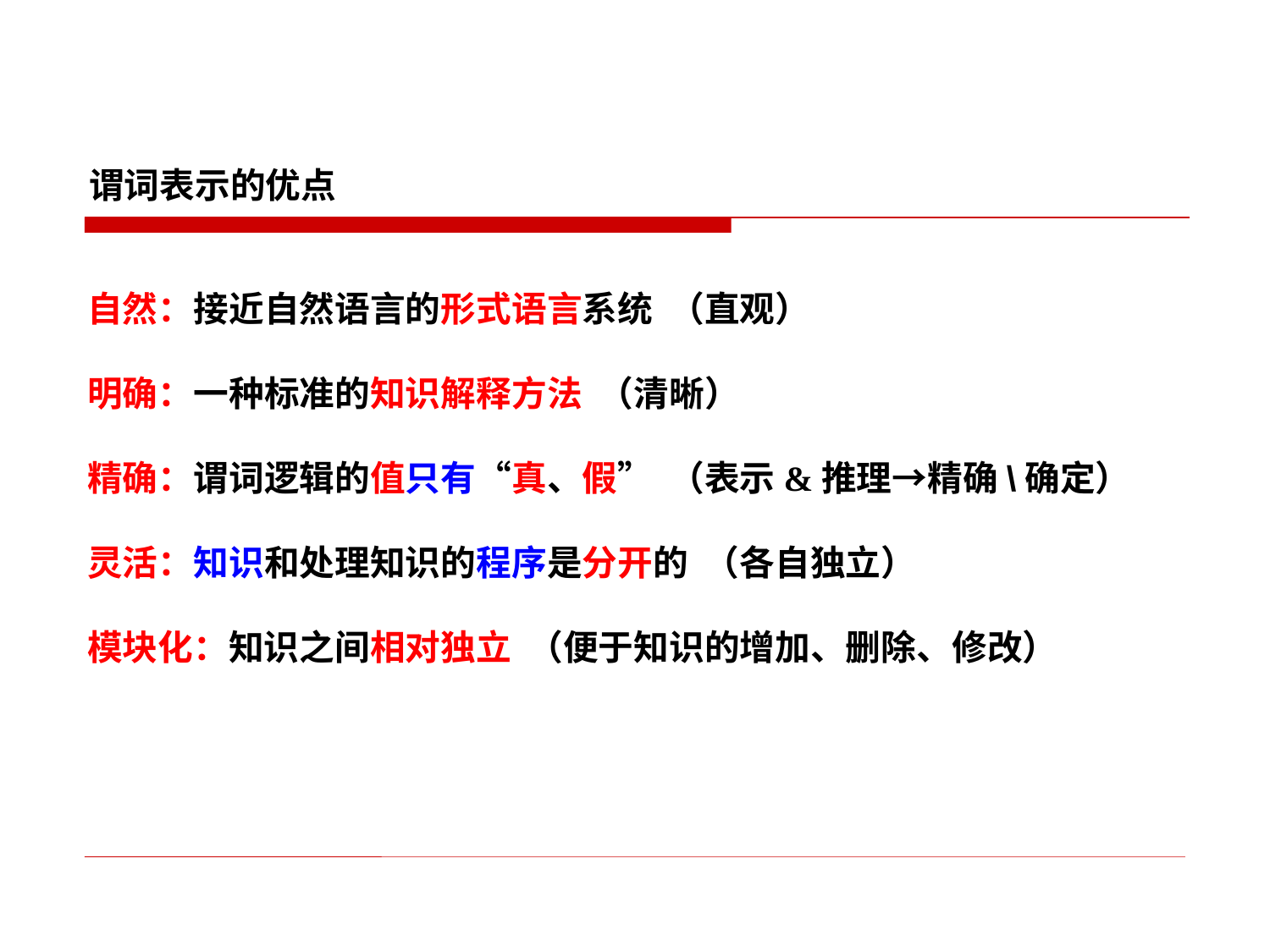

谓词表示的优点
自然：接近自然语言的形式语言系统  （直观）
明确：一种标准的知识解释方法  （清晰）
精确：谓词逻辑的值只有“真、假”  （表示&推理→精确\确定）
灵活：知识和处理知识的程序是分开的  （各自独立）
模块化：知识之间相对独立  （便于知识的增加、删除、修改）